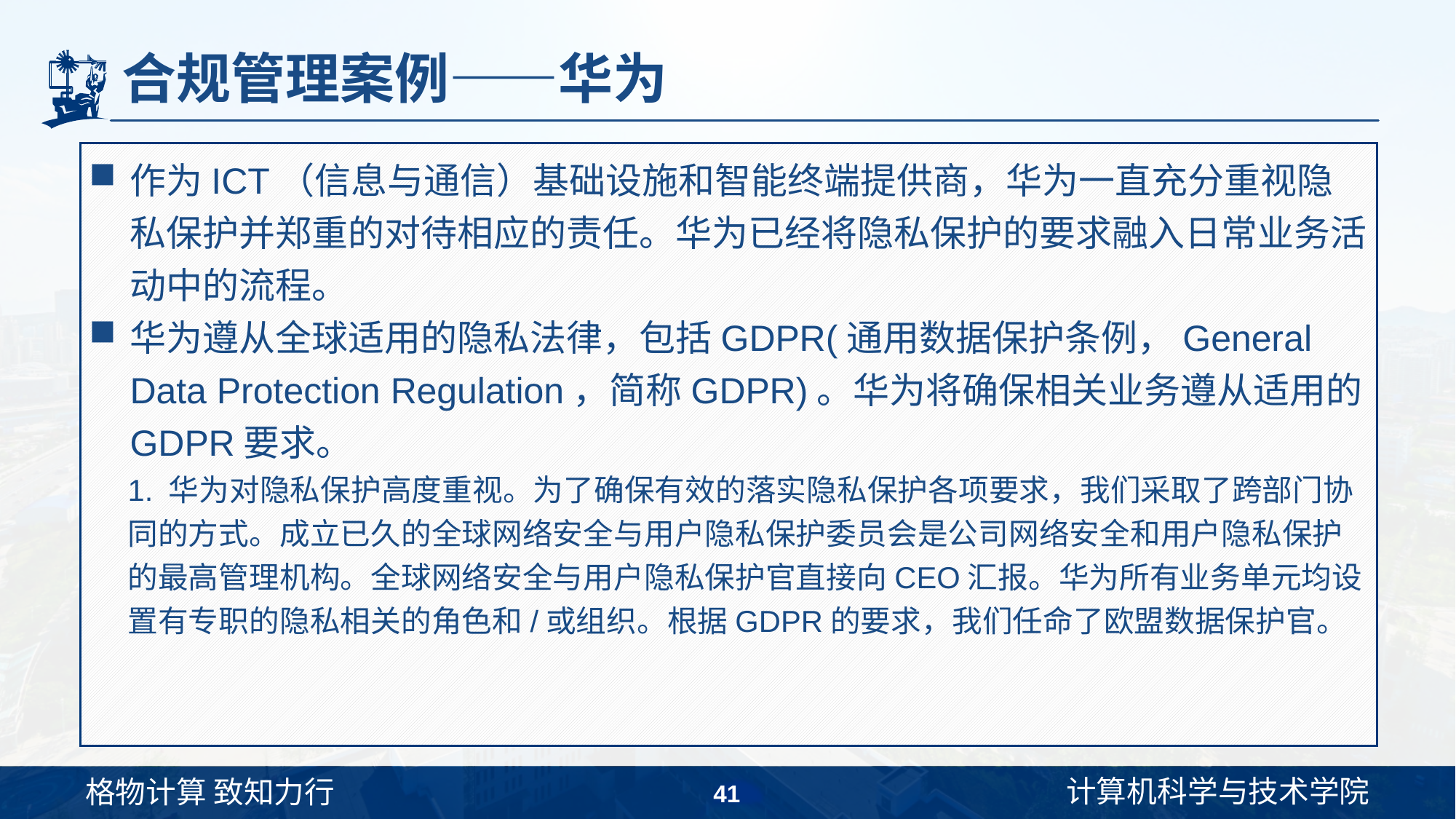

# 合规管理案例——华为
作为ICT（信息与通信）基础设施和智能终端提供商，华为一直充分重视隐私保护并郑重的对待相应的责任。华为已经将隐私保护的要求融入日常业务活动中的流程。
华为遵从全球适用的隐私法律，包括GDPR(通用数据保护条例，General Data Protection Regulation，简称GDPR)。华为将确保相关业务遵从适用的GDPR要求。
1. 华为对隐私保护高度重视。为了确保有效的落实隐私保护各项要求，我们采取了跨部门协同的方式。成立已久的全球网络安全与用户隐私保护委员会是公司网络安全和用户隐私保护的最高管理机构。全球网络安全与用户隐私保护官直接向CEO汇报。华为所有业务单元均设置有专职的隐私相关的角色和/或组织。根据GDPR的要求，我们任命了欧盟数据保护官。

41